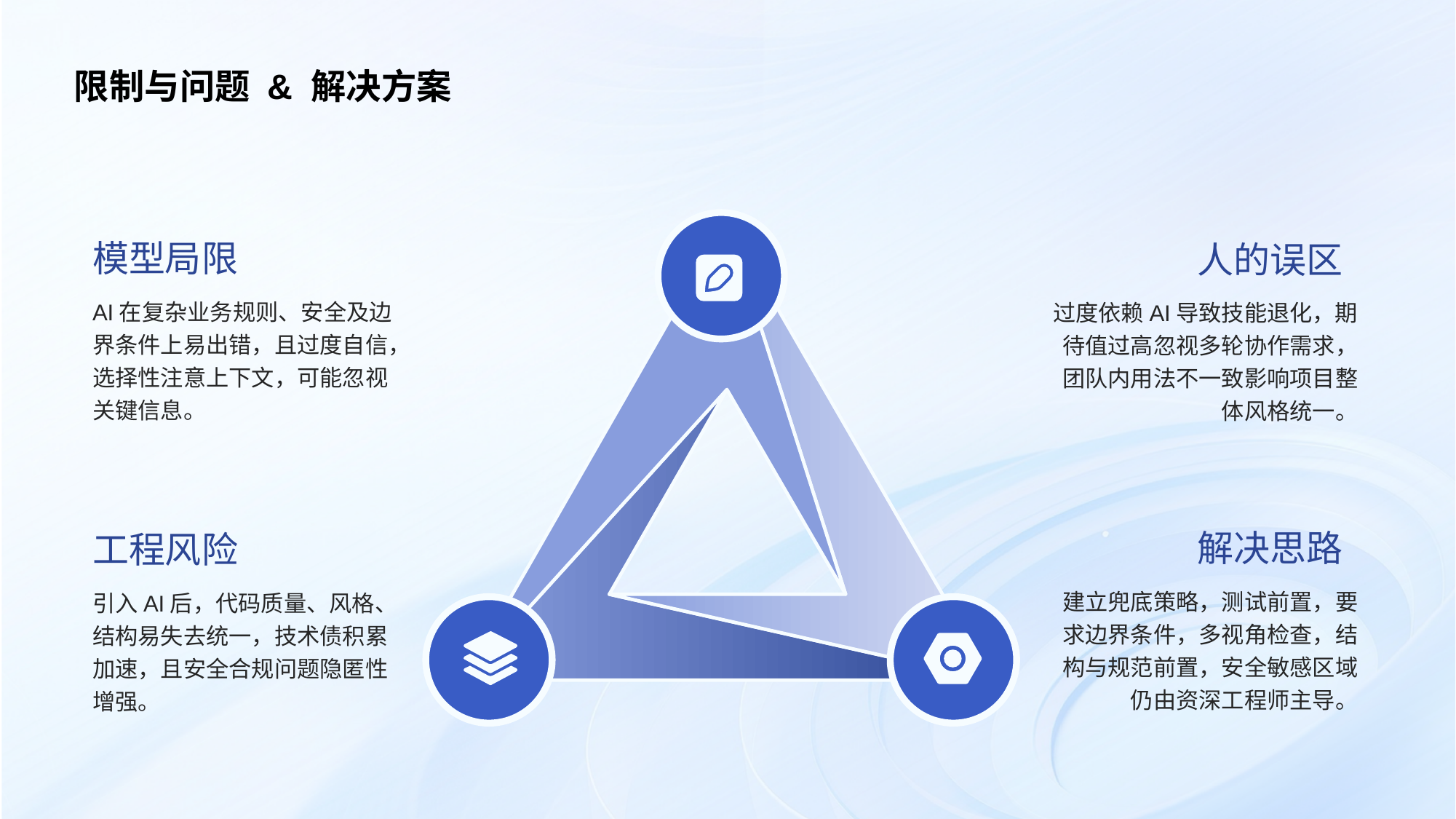

限制与问题 & 解决⽅案
模型局限

⼈的误区

AI在复杂业务规则、安全及边界条件上易出错，且过度自信，选择性注意上下文，可能忽视关键信息。
过度依赖AI导致技能退化，期待值过高忽视多轮协作需求，团队内用法不一致影响项目整体风格统一。

解决思路
⼯程⻛险
建立兜底策略，测试前置，要求边界条件，多视角检查，结构与规范前置，安全敏感区域仍由资深工程师主导。
引入AI后，代码质量、风格、结构易失去统一，技术债积累加速，且安全合规问题隐匿性增强。